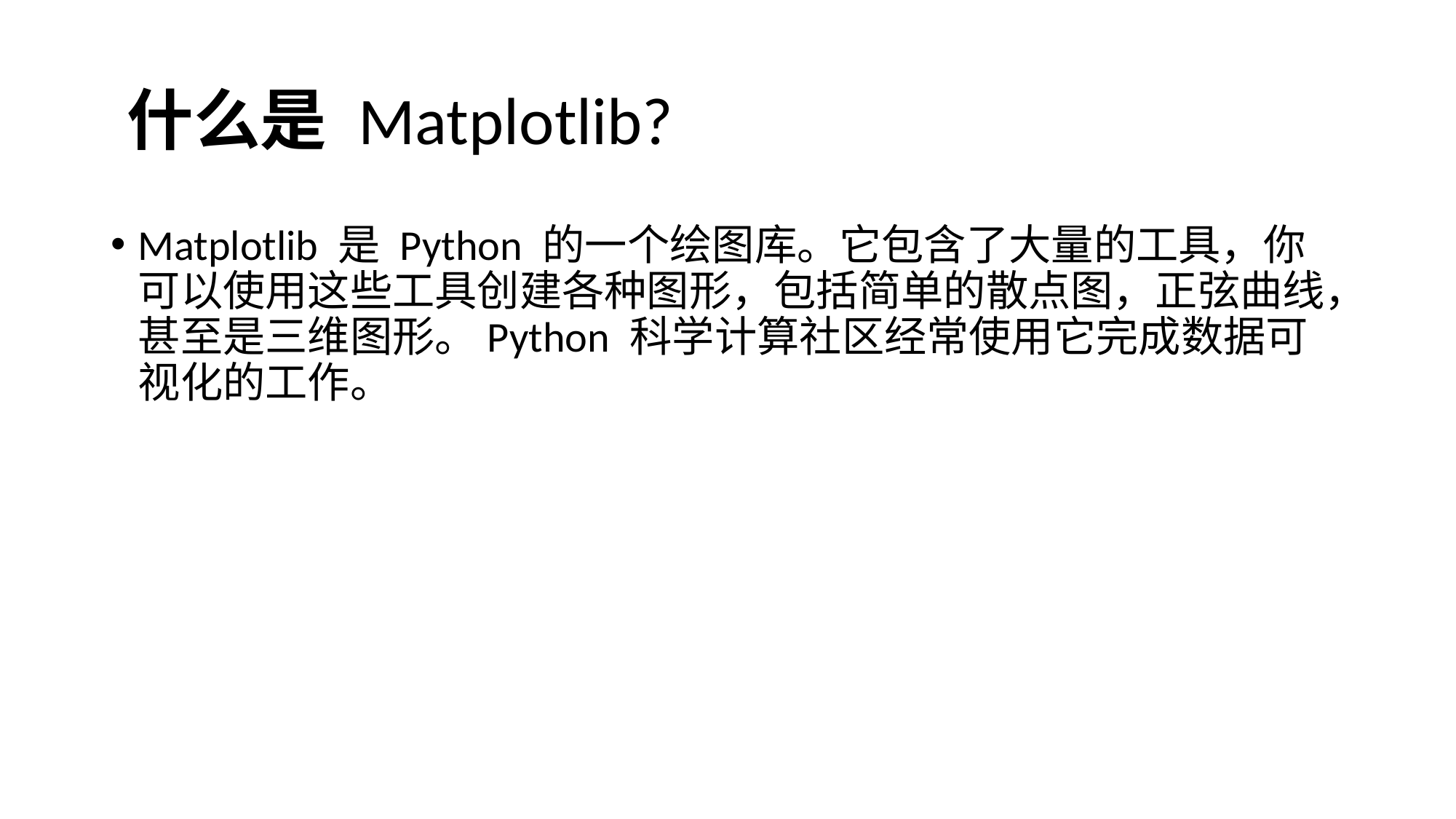

# ﻿什么是 Matplotlib?
﻿Matplotlib 是 Python 的一个绘图库。它包含了大量的工具，你可以使用这些工具创建各种图形，包括简单的散点图，正弦曲线，甚至是三维图形。Python 科学计算社区经常使用它完成数据可视化的工作。